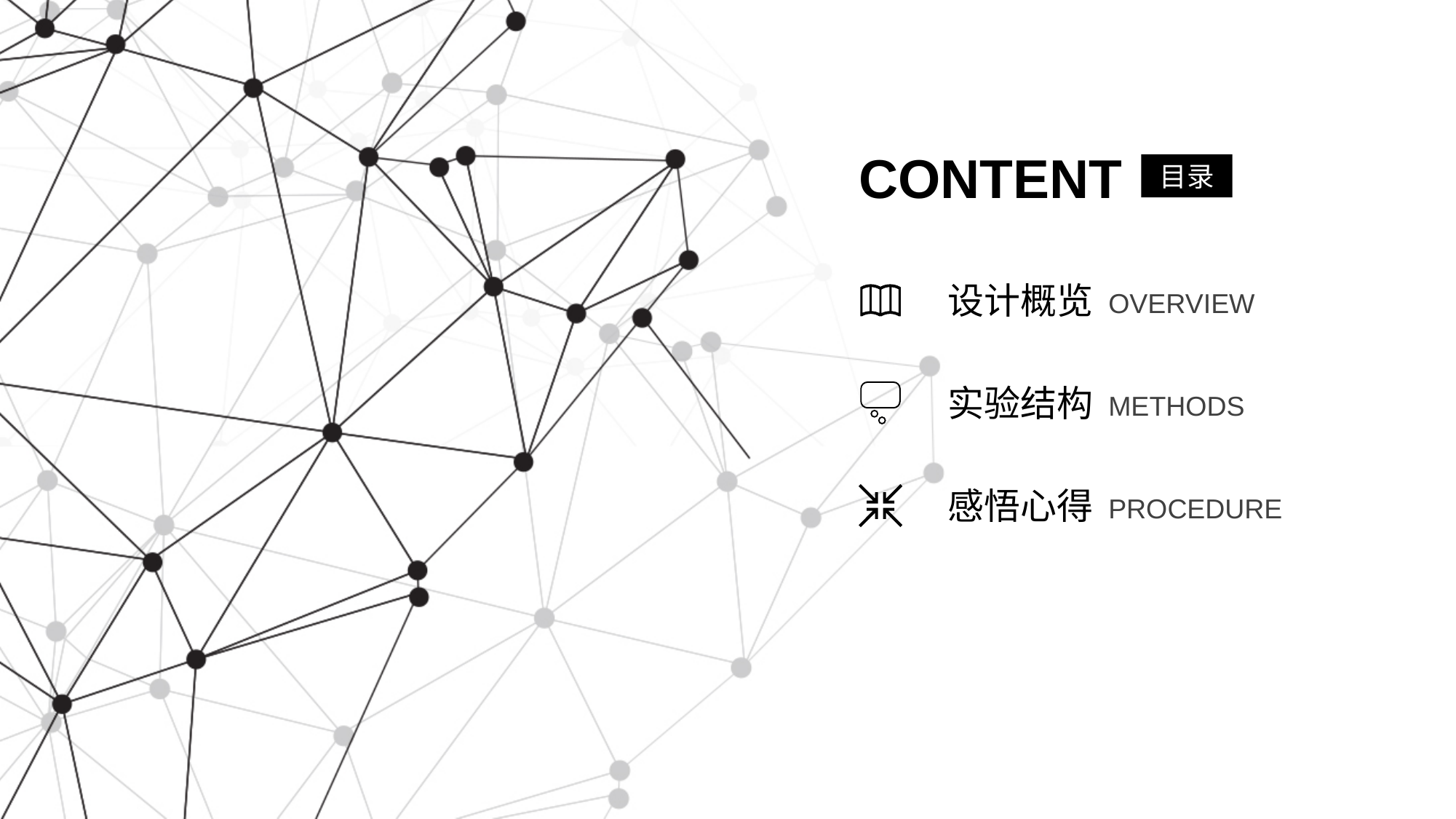

CONTENT
目录
设计概览
OVERVIEW

实验结构

METHODS
感悟心得

PROCEDURE